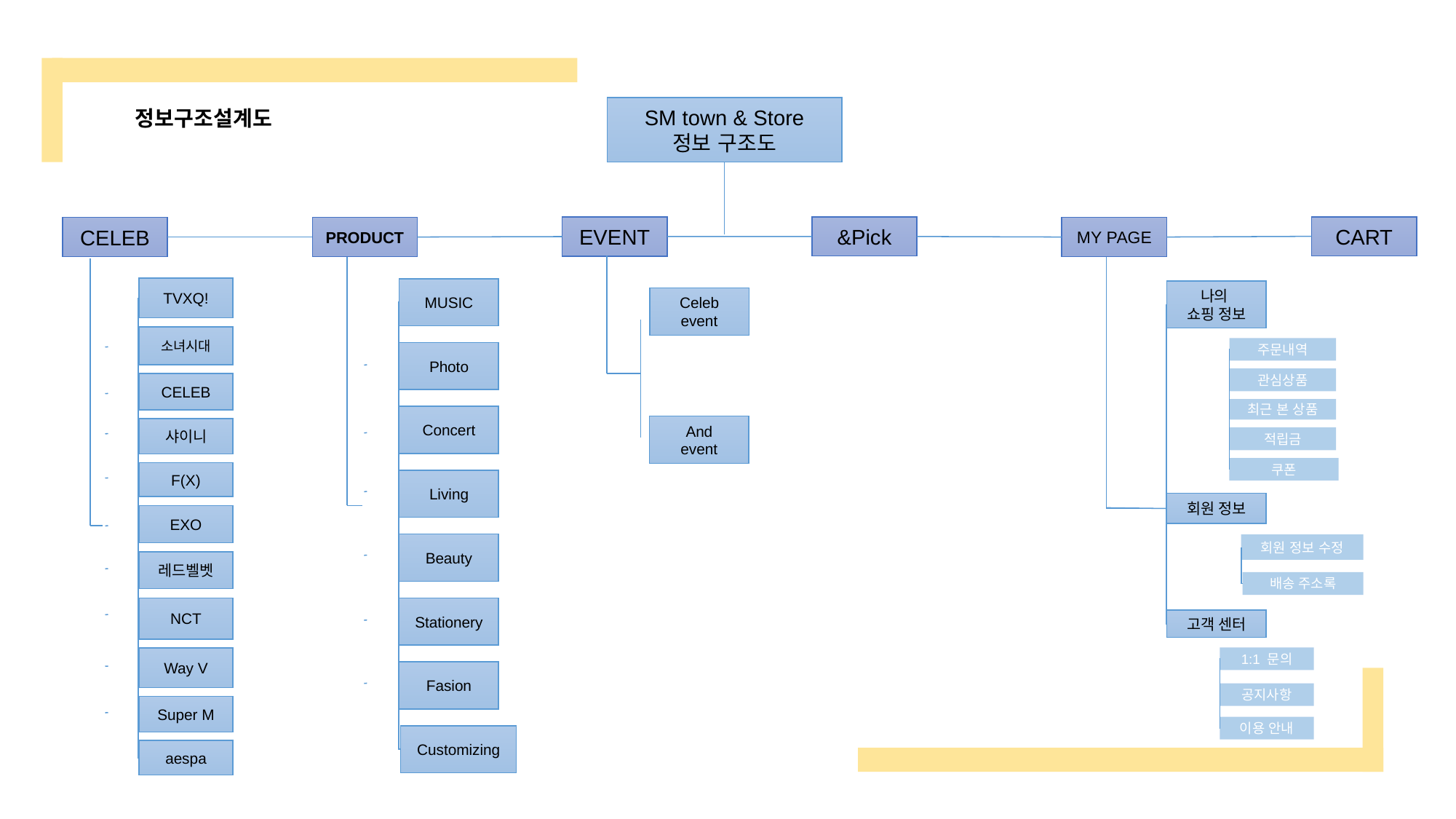

SM town & Store
정보 구조도
정보구조설계도
CART
&Pick
EVENT
CELEB
PRODUCT
MY PAGE
TVXQ!
MUSIC
나의
쇼핑 정보
Celeb event
소녀시대
주문내역
Photo
관심상품
CELEB
최근 본 상품
Concert
And
event
샤이니
적립금
쿠폰
F(X)
Living
회원 정보
EXO
Beauty
회원 정보 수정
레드벨벳
배송 주소록
NCT
Stationery
고객 센터
1:1 문의
Way V
Fasion

공지사항
Super M
이용 안내
Customizing
aespa